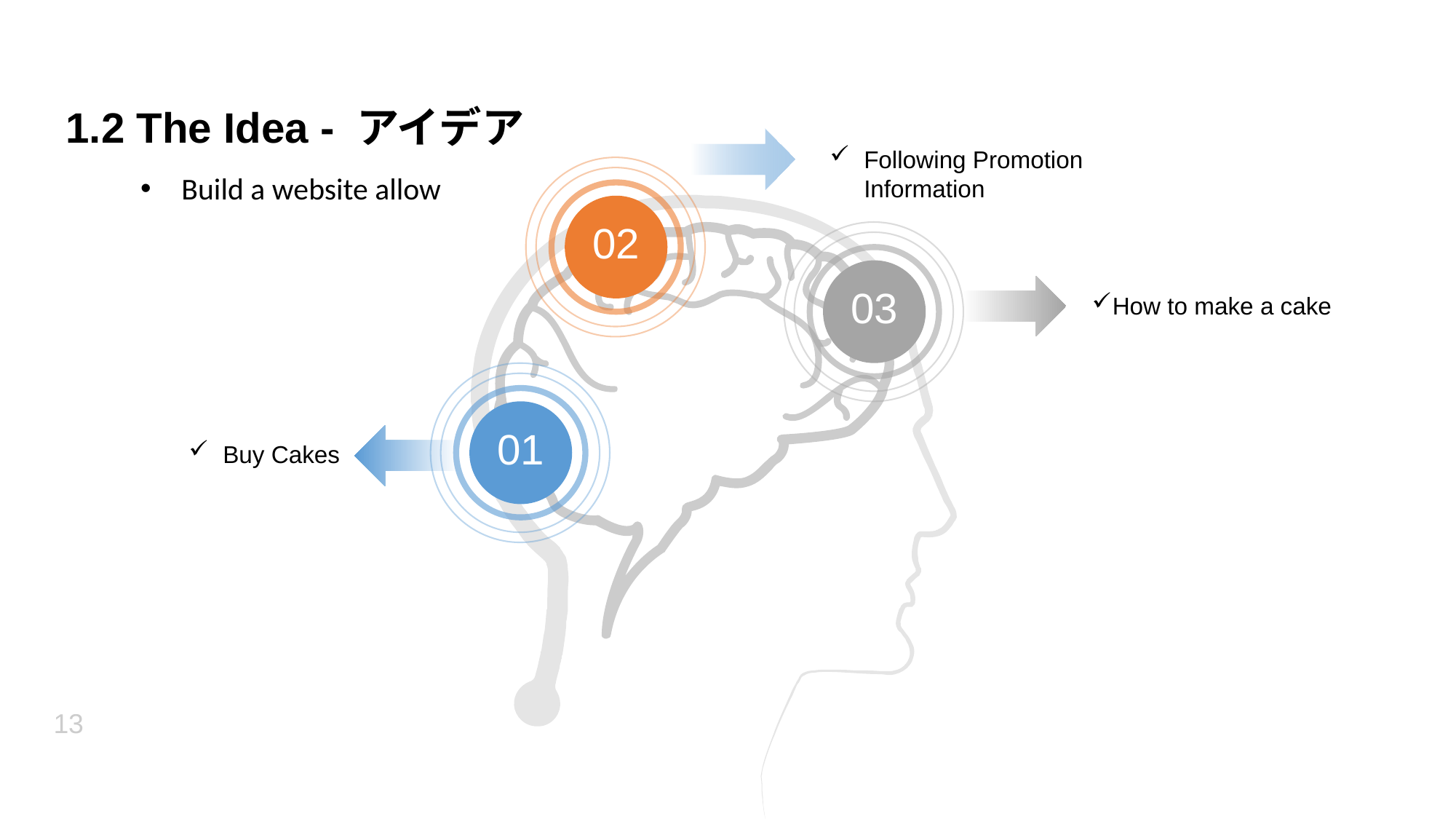

# 1.2 The Idea - アイデア

Following Promotion Information

02
Build a website allow

03

How to make a cake

01

Buy Cakes